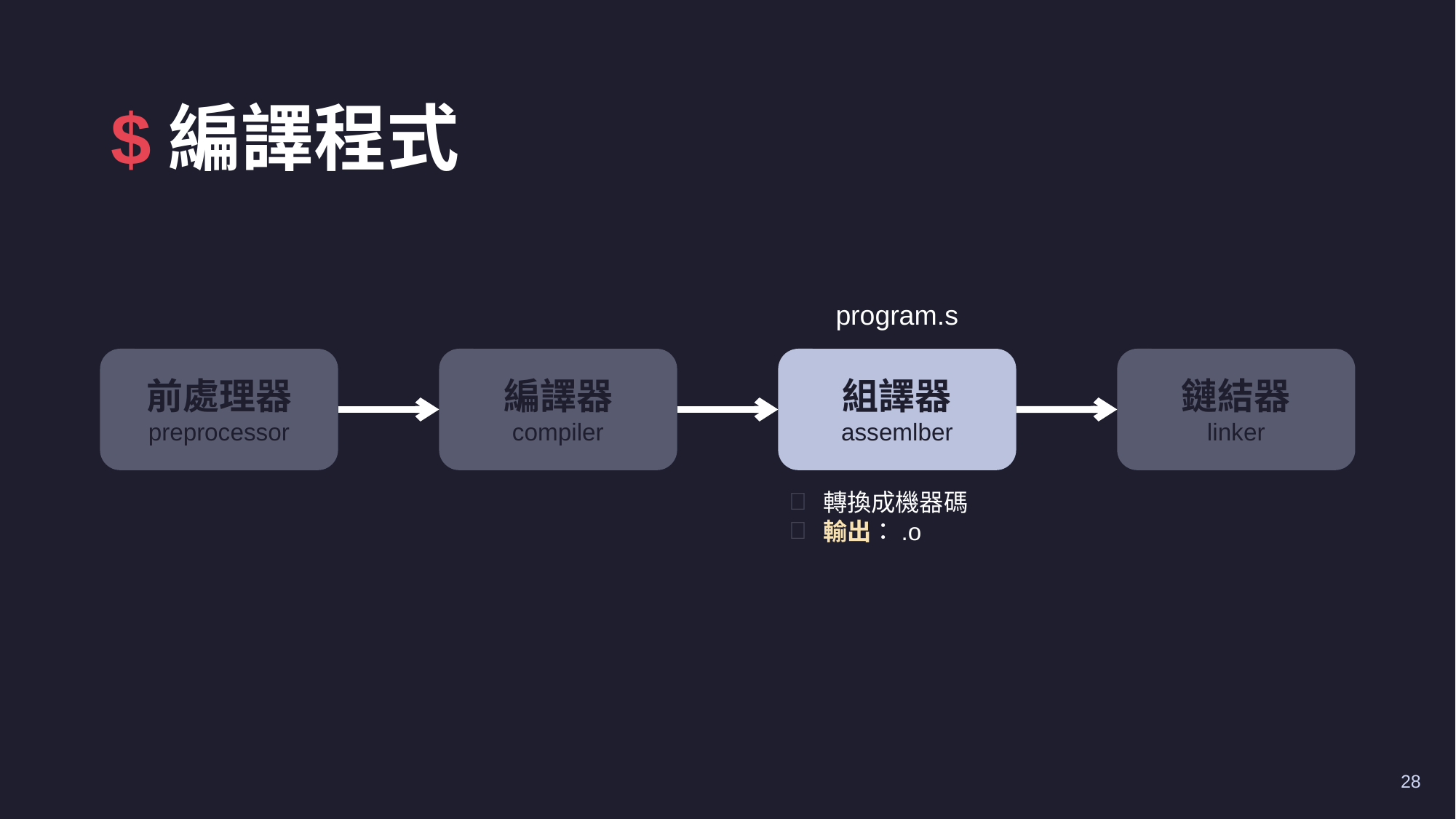

# $編譯程式
program.s
鏈結器
linker
前處理器
preprocessor
編譯器
compiler
組譯器
assemlber
轉換成機器碼
輸出：.o
28